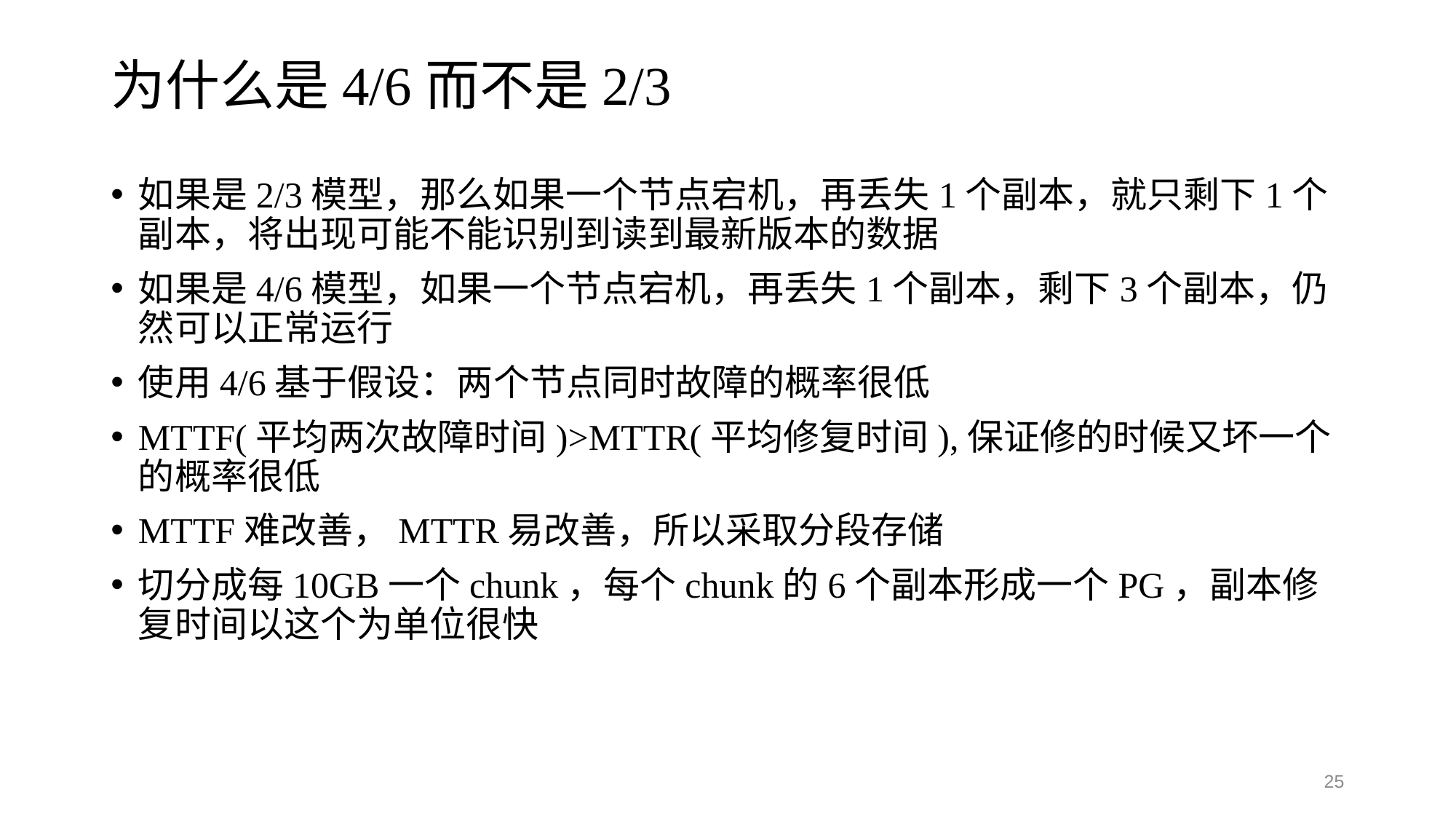

# 为什么是4/6而不是2/3
如果是2/3模型，那么如果一个节点宕机，再丢失1个副本，就只剩下1个副本，将出现可能不能识别到读到最新版本的数据
如果是4/6模型，如果一个节点宕机，再丢失1个副本，剩下3个副本，仍然可以正常运行
使用4/6基于假设：两个节点同时故障的概率很低
MTTF(平均两次故障时间)>MTTR(平均修复时间),保证修的时候又坏一个的概率很低
MTTF难改善，MTTR易改善，所以采取分段存储
切分成每10GB一个chunk，每个chunk的6个副本形成一个PG，副本修复时间以这个为单位很快

25